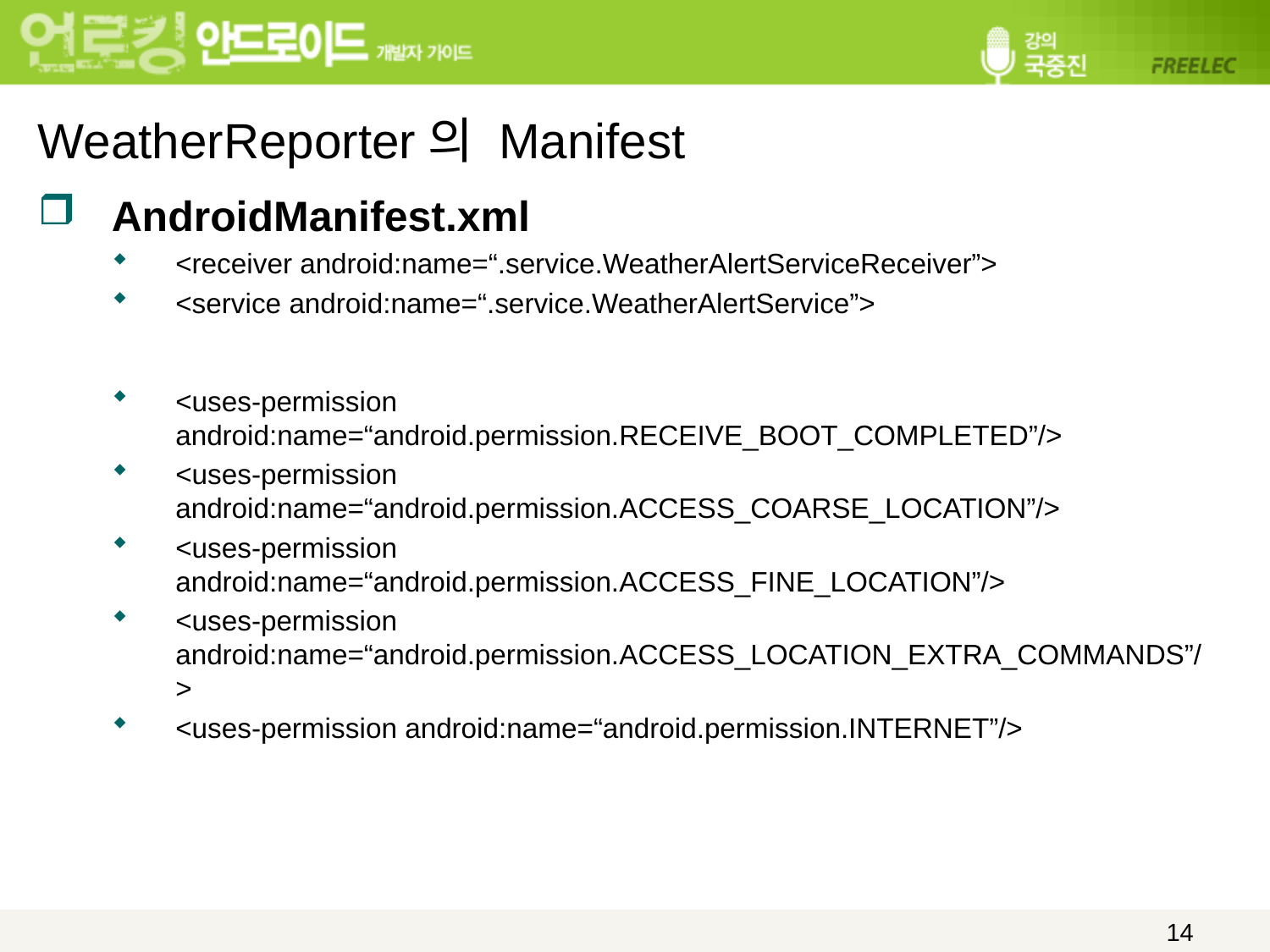

# WeatherReporter의 Manifest
AndroidManifest.xml
<receiver android:name=“.service.WeatherAlertServiceReceiver”>
<service android:name=“.service.WeatherAlertService”>

<uses-permission android:name=“android.permission.RECEIVE_BOOT_COMPLETED”/>
<uses-permission android:name=“android.permission.ACCESS_COARSE_LOCATION”/>
<uses-permission android:name=“android.permission.ACCESS_FINE_LOCATION”/>
<uses-permission android:name=“android.permission.ACCESS_LOCATION_EXTRA_COMMANDS”/>
<uses-permission android:name=“android.permission.INTERNET”/>
14